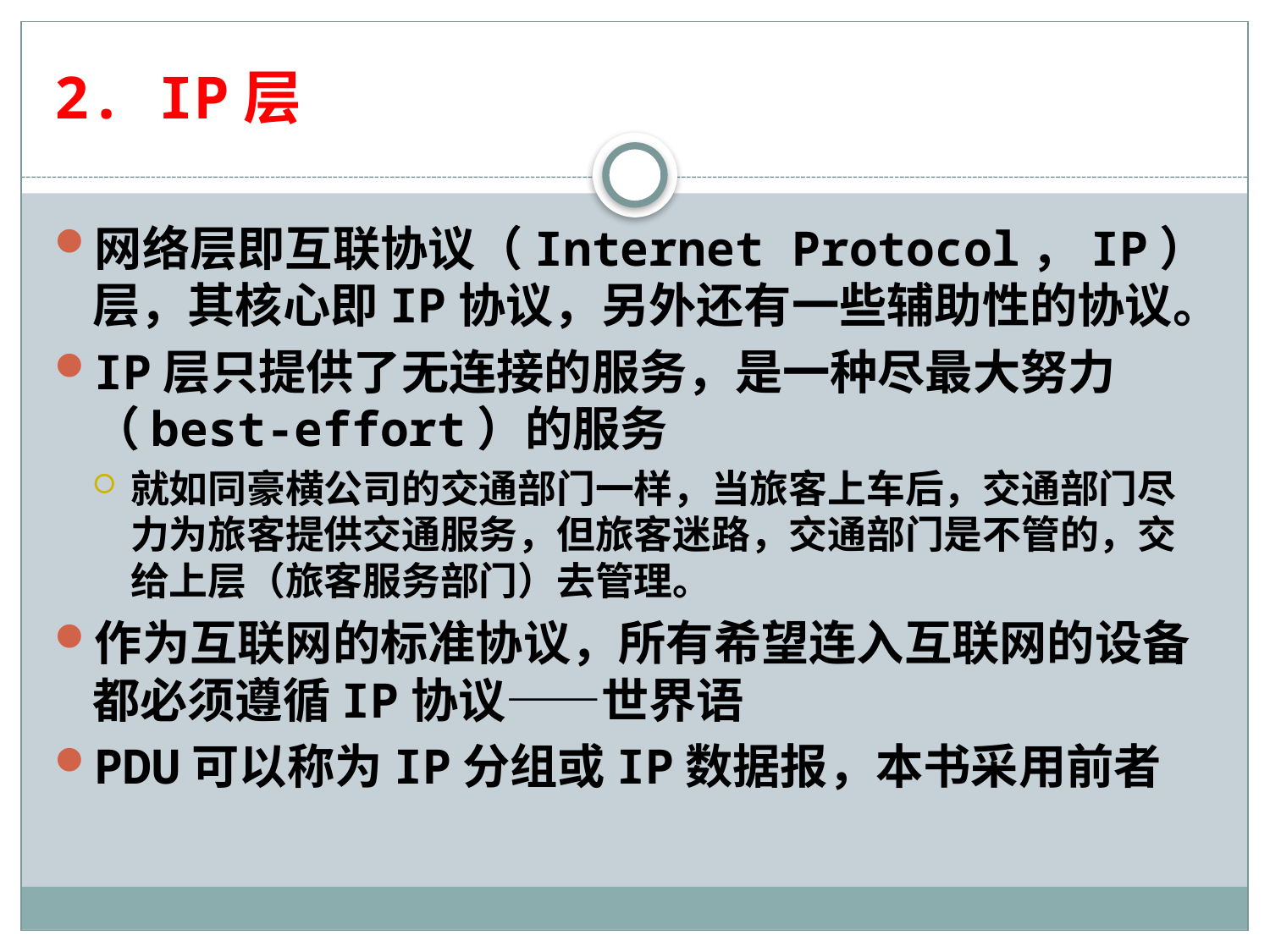

# 2. IP层
网络层即互联协议（Internet Protocol，IP）层，其核心即IP协议，另外还有一些辅助性的协议。
IP层只提供了无连接的服务，是一种尽最大努力（best-effort）的服务
就如同豪横公司的交通部门一样，当旅客上车后，交通部门尽力为旅客提供交通服务，但旅客迷路，交通部门是不管的，交给上层（旅客服务部门）去管理。
作为互联网的标准协议，所有希望连入互联网的设备都必须遵循IP协议——世界语
PDU可以称为IP分组或IP数据报，本书采用前者